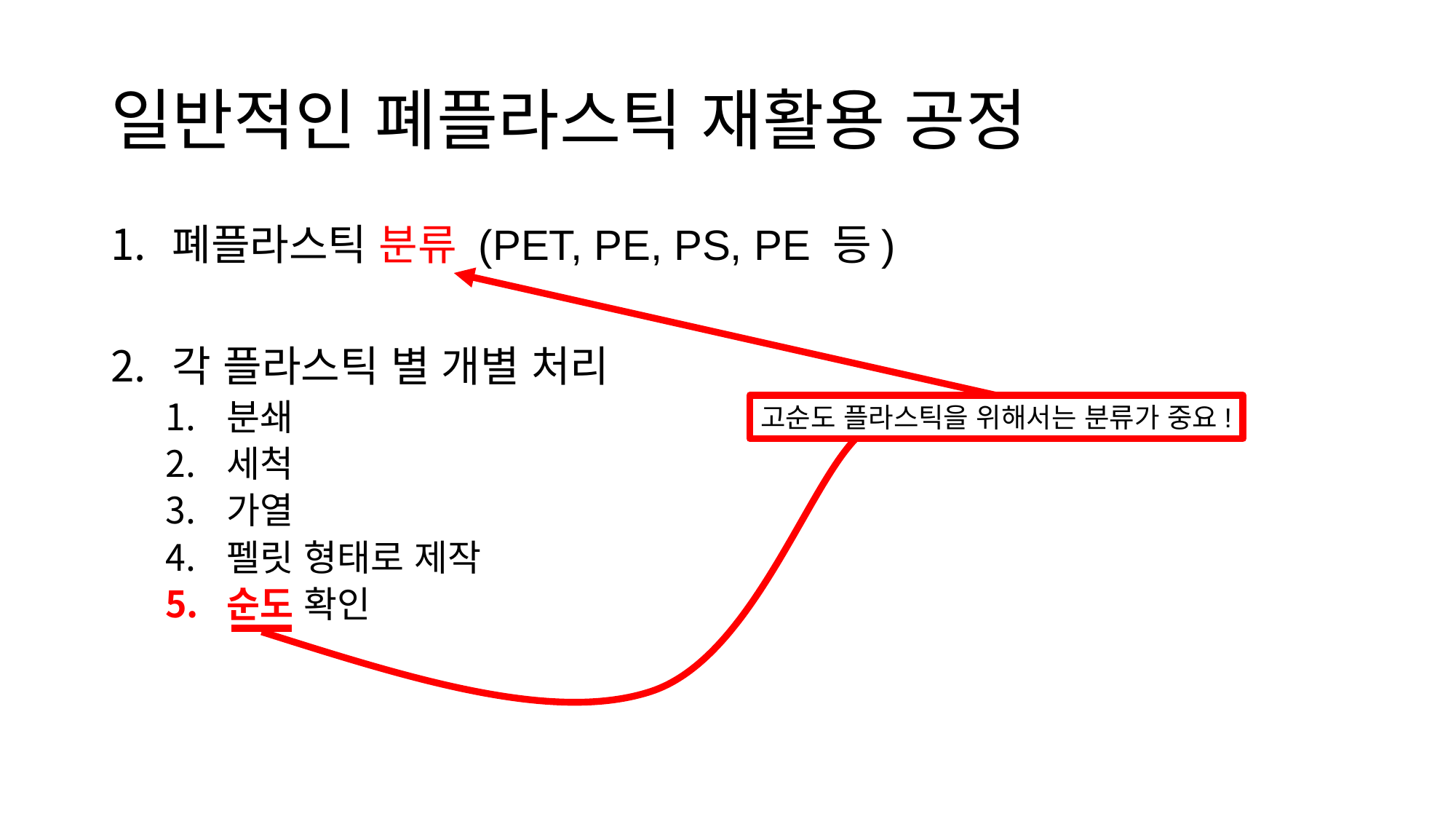

# 일반적인 폐플라스틱 재활용 공정
폐플라스틱 분류 (PET, PE, PS, PE 등)

각 플라스틱 별 개별 처리
분쇄
세척
가열
펠릿 형태로 제작
순도 확인
고순도 플라스틱을 위해서는 분류가 중요!